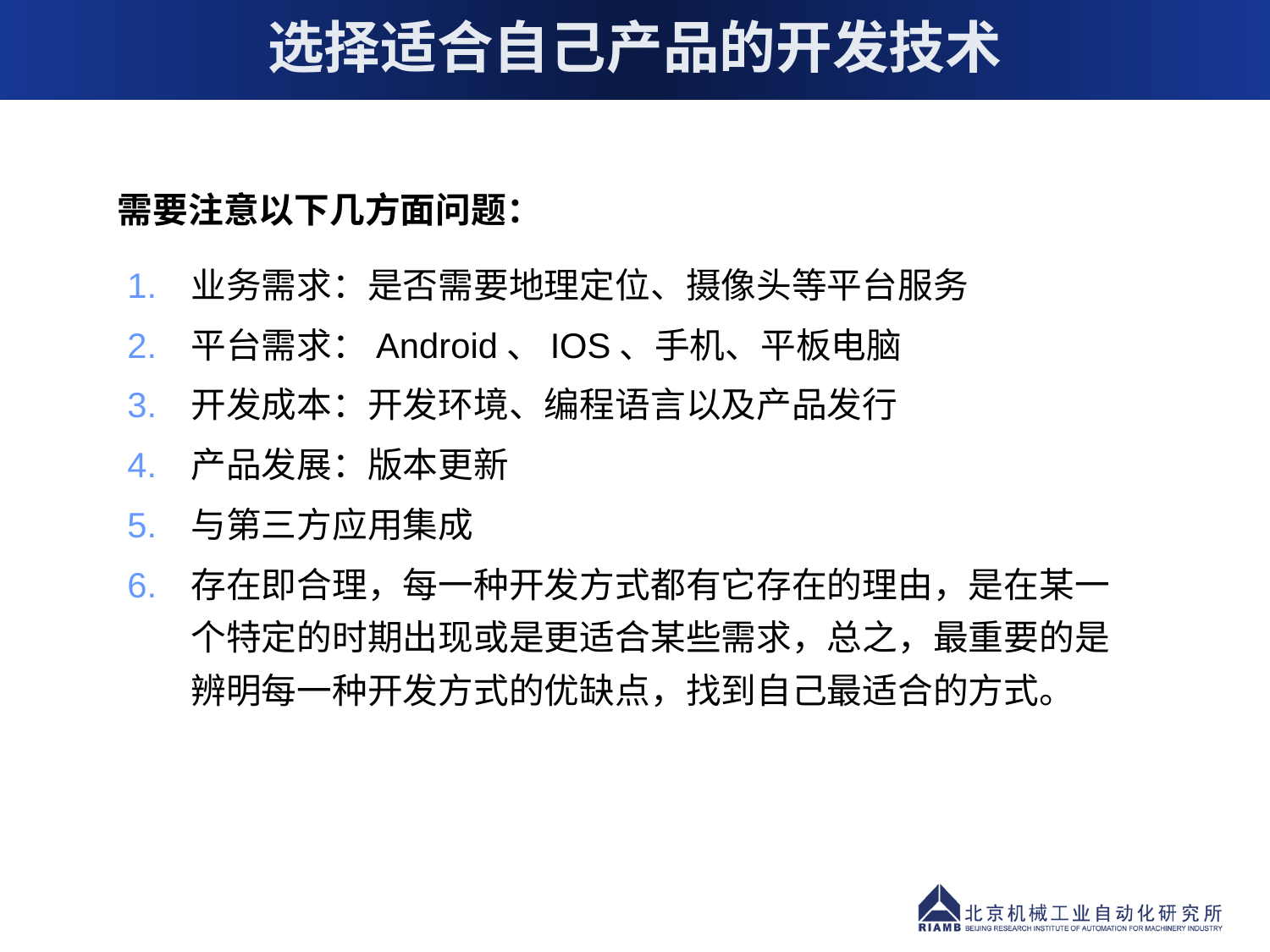

选择适合自己产品的开发技术
需要注意以下几方面问题：
业务需求：是否需要地理定位、摄像头等平台服务
平台需求：Android、IOS、手机、平板电脑
开发成本：开发环境、编程语言以及产品发行
产品发展：版本更新
与第三方应用集成
存在即合理，每一种开发方式都有它存在的理由，是在某一个特定的时期出现或是更适合某些需求，总之，最重要的是辨明每一种开发方式的优缺点，找到自己最适合的方式。